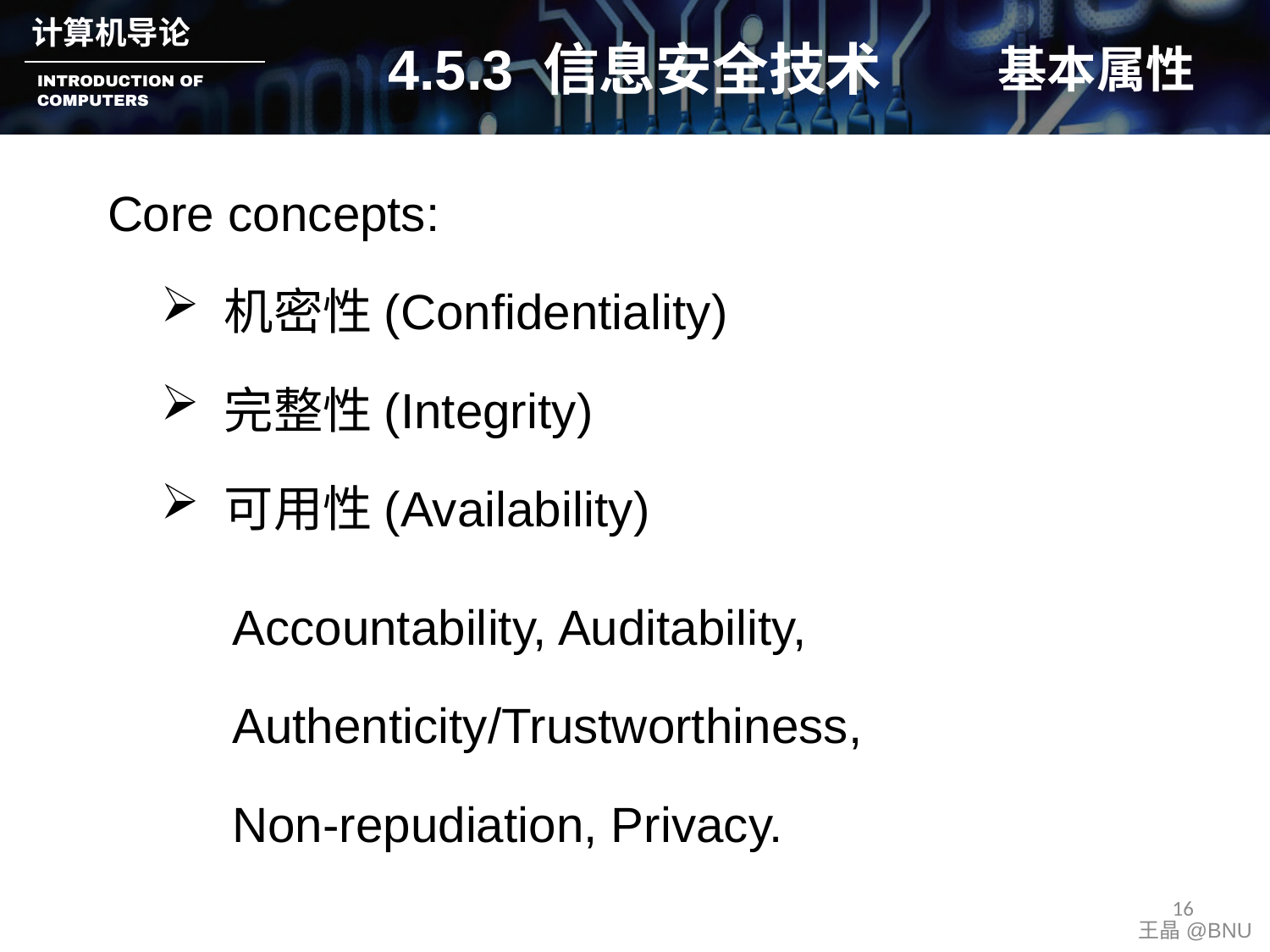

# 4.5.3 信息安全技术
基本属性
Core concepts:
机密性(Confidentiality)
完整性(Integrity)
可用性(Availability)
Accountability, Auditability,
Authenticity/Trustworthiness,
Non-repudiation, Privacy.
16
王晶@BNU